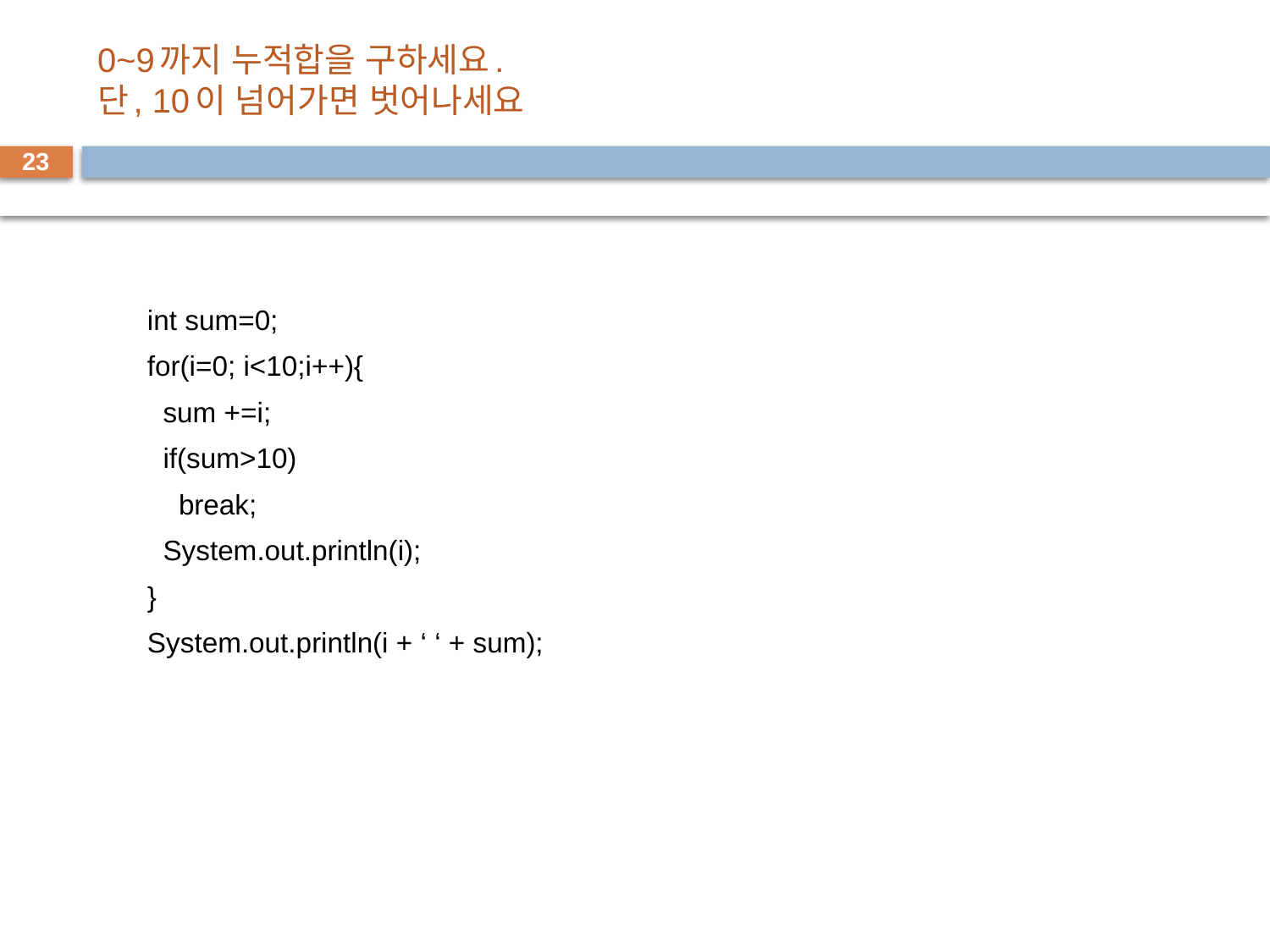

# 0~9까지 누적합을 구하세요. 단, 10이 넘어가면 벗어나세요
23
int sum=0;
for(i=0; i<10;i++){
  sum +=i;
  if(sum>10)
    break;
  System.out.println(i);
}
System.out.println(i + ‘ ‘ + sum);